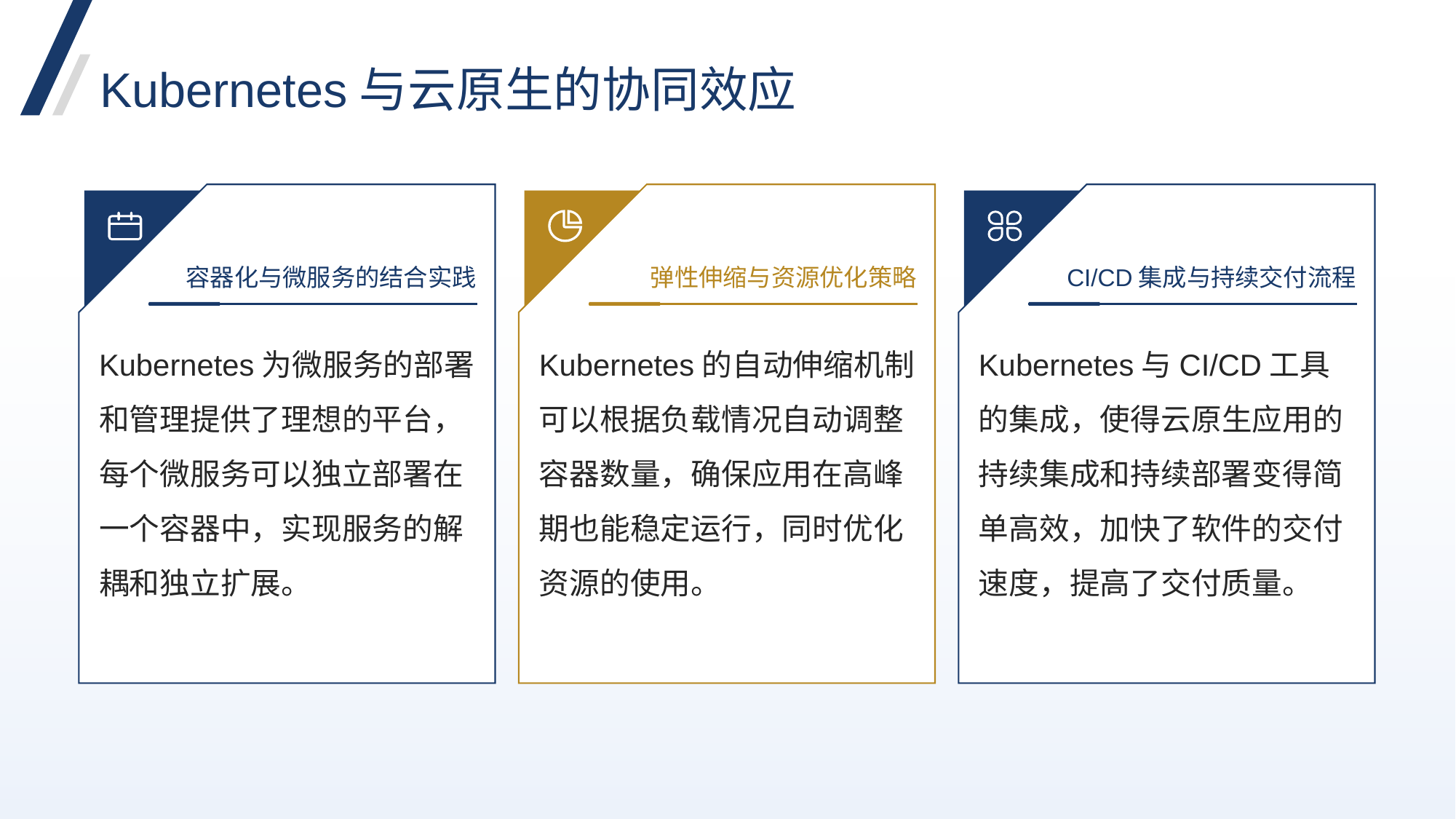

Kubernetes与云原生的协同效应

容器化与微服务的结合实践

弹性伸缩与资源优化策略
CI/CD集成与持续交付流程

Kubernetes为微服务的部署和管理提供了理想的平台，每个微服务可以独立部署在一个容器中，实现服务的解耦和独立扩展。
Kubernetes的自动伸缩机制可以根据负载情况自动调整容器数量，确保应用在高峰期也能稳定运行，同时优化资源的使用。
Kubernetes与CI/CD工具的集成，使得云原生应用的持续集成和持续部署变得简单高效，加快了软件的交付速度，提高了交付质量。